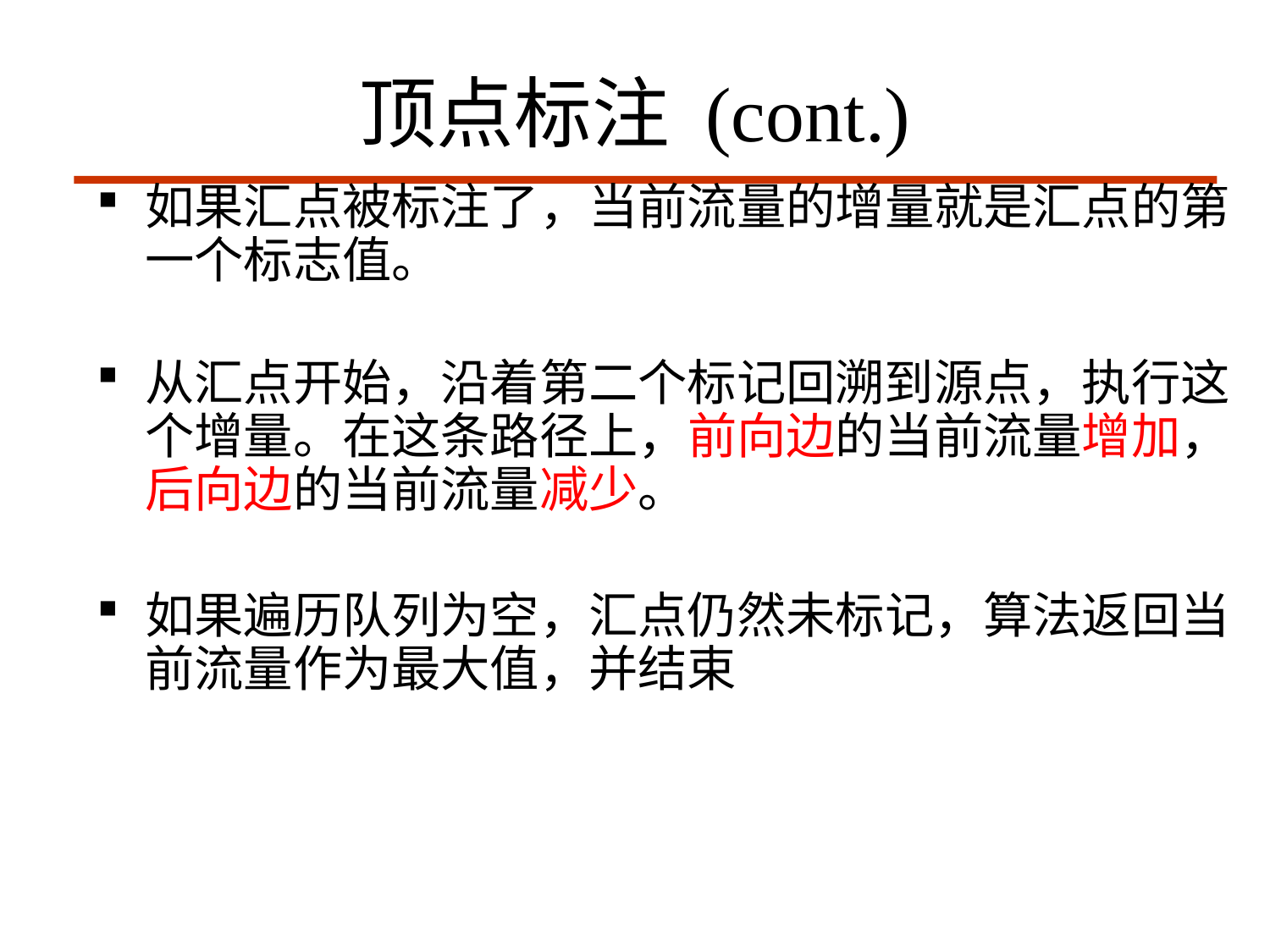

# 顶点标注 (cont.)
如果汇点被标注了，当前流量的增量就是汇点的第一个标志值。
从汇点开始，沿着第二个标记回溯到源点，执行这个增量。在这条路径上，前向边的当前流量增加，后向边的当前流量减少。

如果遍历队列为空，汇点仍然未标记，算法返回当前流量作为最大值，并结束